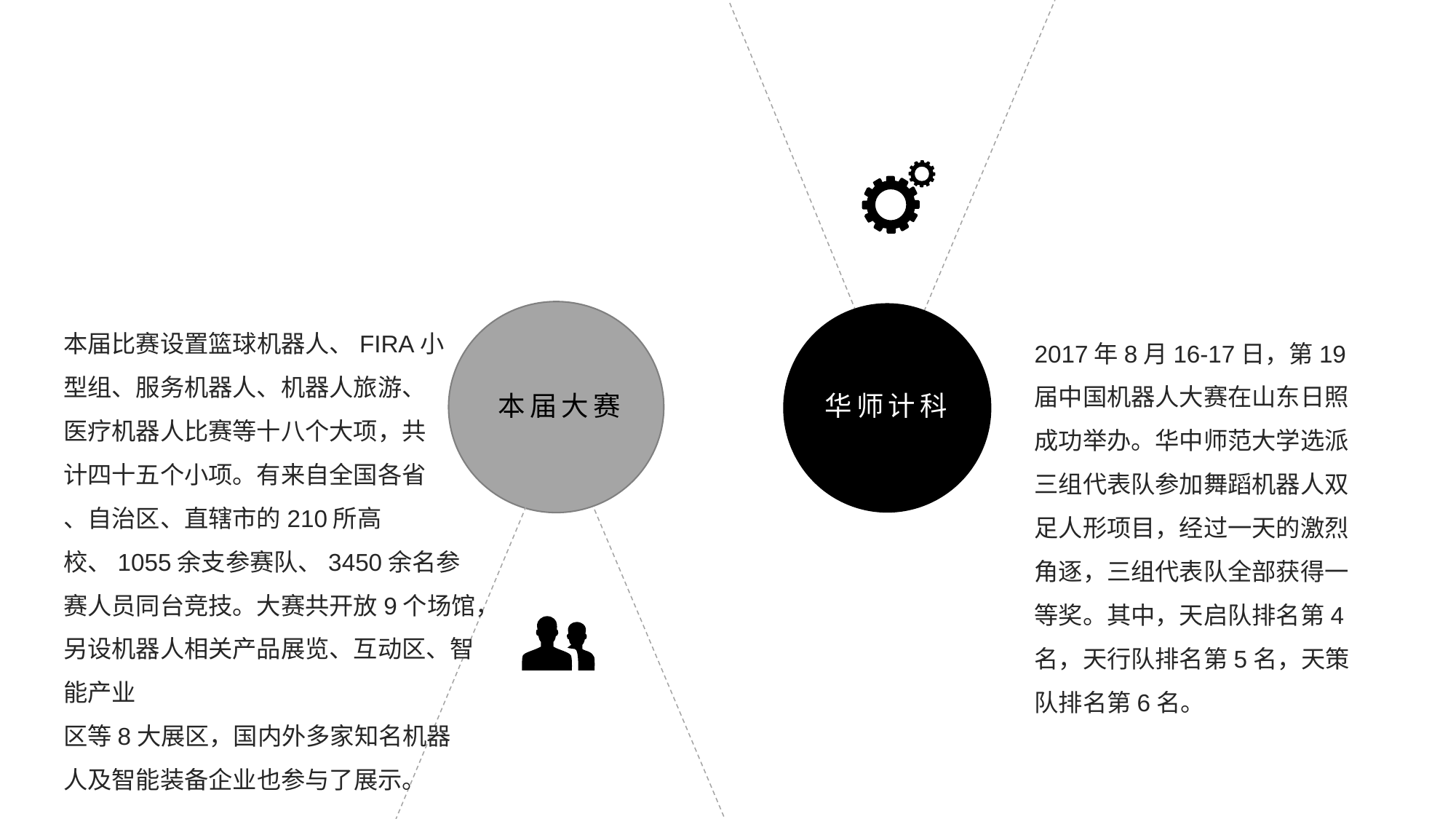

本届比赛设置篮球机器人、FIRA小
型组、服务机器人、机器人旅游、
医疗机器人比赛等十八个大项，共
计四十五个小项。有来自全国各省
、自治区、直辖市的210所高校、1055余支参赛队、3450余名参赛人员同台竞技。大赛共开放9个场馆，另设机器人相关产品展览、互动区、智能产业
区等8大展区，国内外多家知名机器
人及智能装备企业也参与了展示。
2017年8月16-17日，第19届中国机器人大赛在山东日照成功举办。华中师范大学选派三组代表队参加舞蹈机器人双足人形项目，经过一天的激烈角逐，三组代表队全部获得一等奖。其中，天启队排名第4名，天行队排名第5名，天策队排名第6名。
本届大赛
华师计科